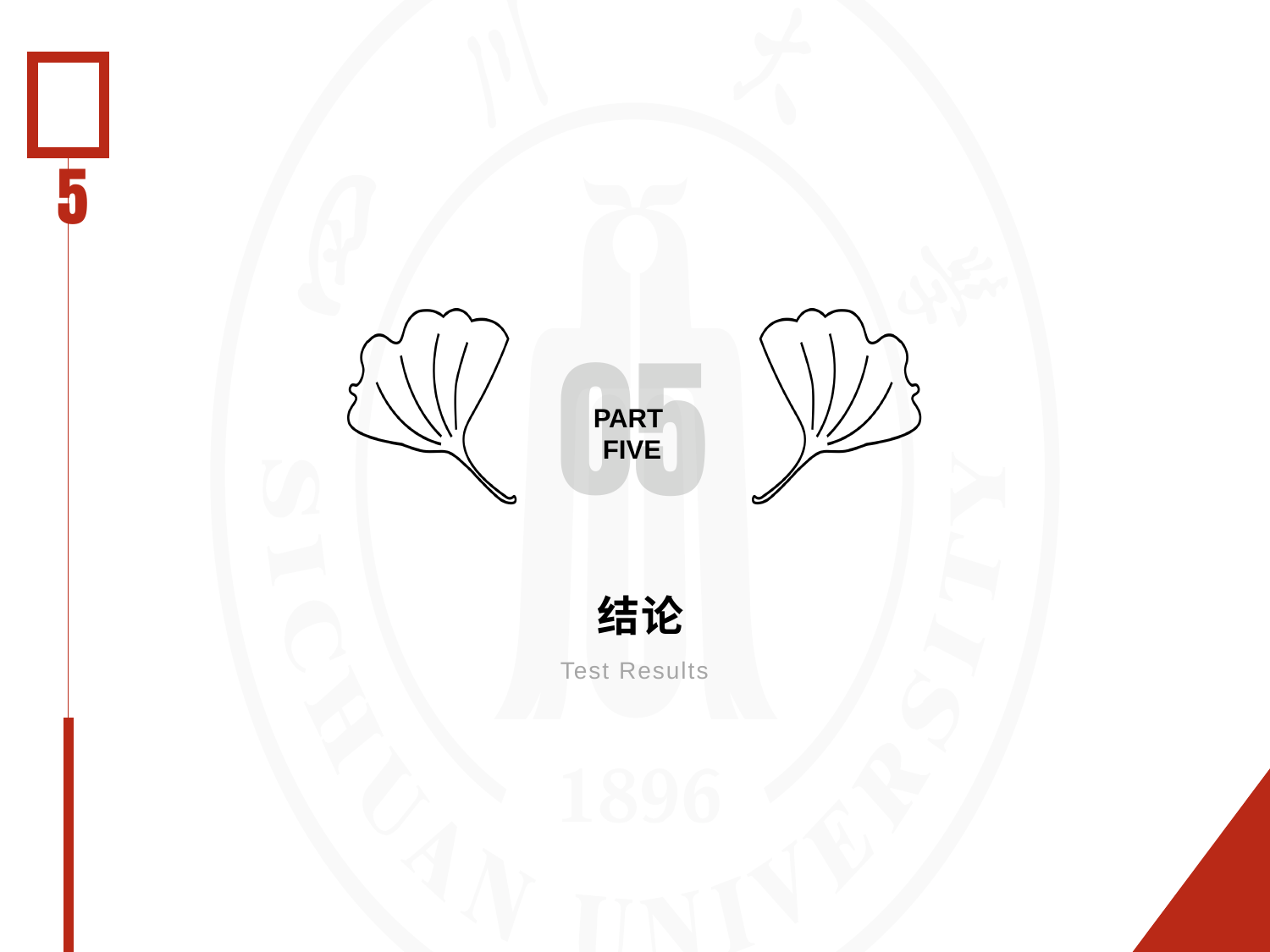

5
05
PART
FIVE
# 结论
Test Results